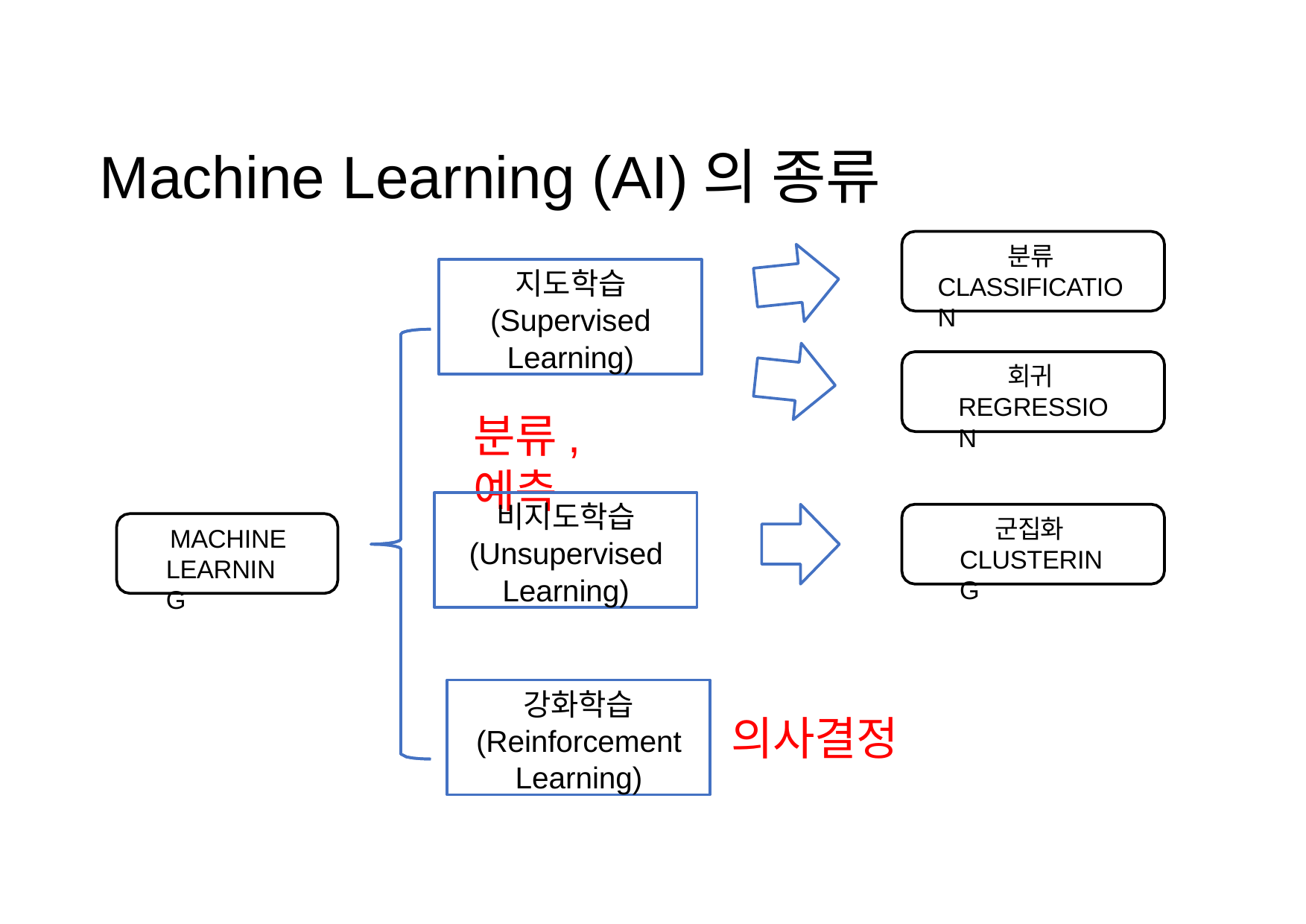

# Machine Learning (AI)의 종류

분류 CLASSIFICATION

지도학습 (Supervised Learning)

회귀 REGRESSION
분류, 예측
비지도학습 (Unsupervised Learning)

군집화 CLUSTERING

MACHINE LEARNING
강화학습 (Reinforcement Learning)
의사결정